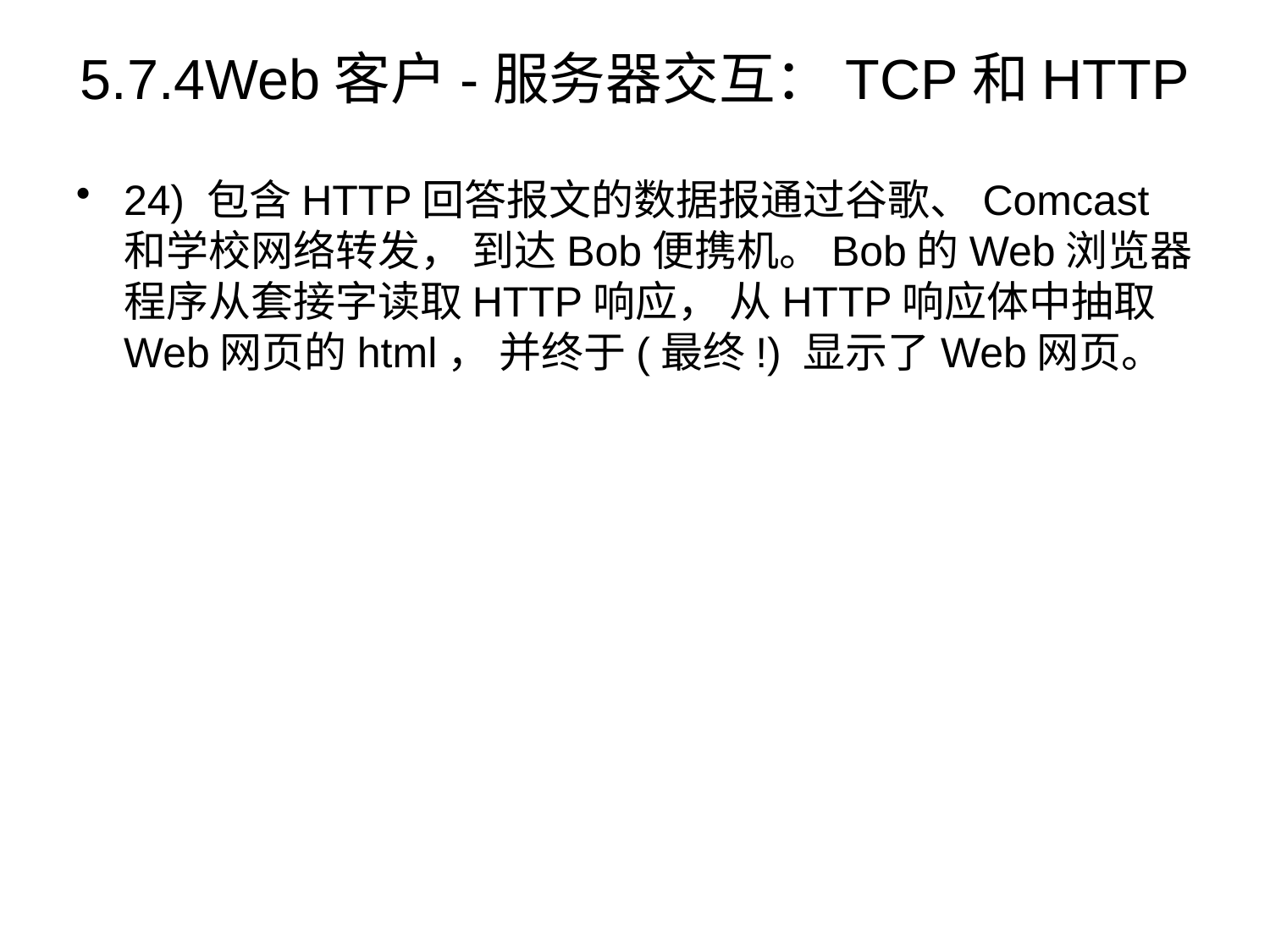

# 5.7.4Web客户-服务器交互：TCP和HTTP
24) 包含HTTP回答报文的数据报通过谷歌、Comcast和学校网络转发， 到达Bob便携机。Bob的Web浏览器程序从套接字读取HTTP响应， 从HTTP响应体中抽取Web网页的html， 并终于(最终!) 显示了Web网页。